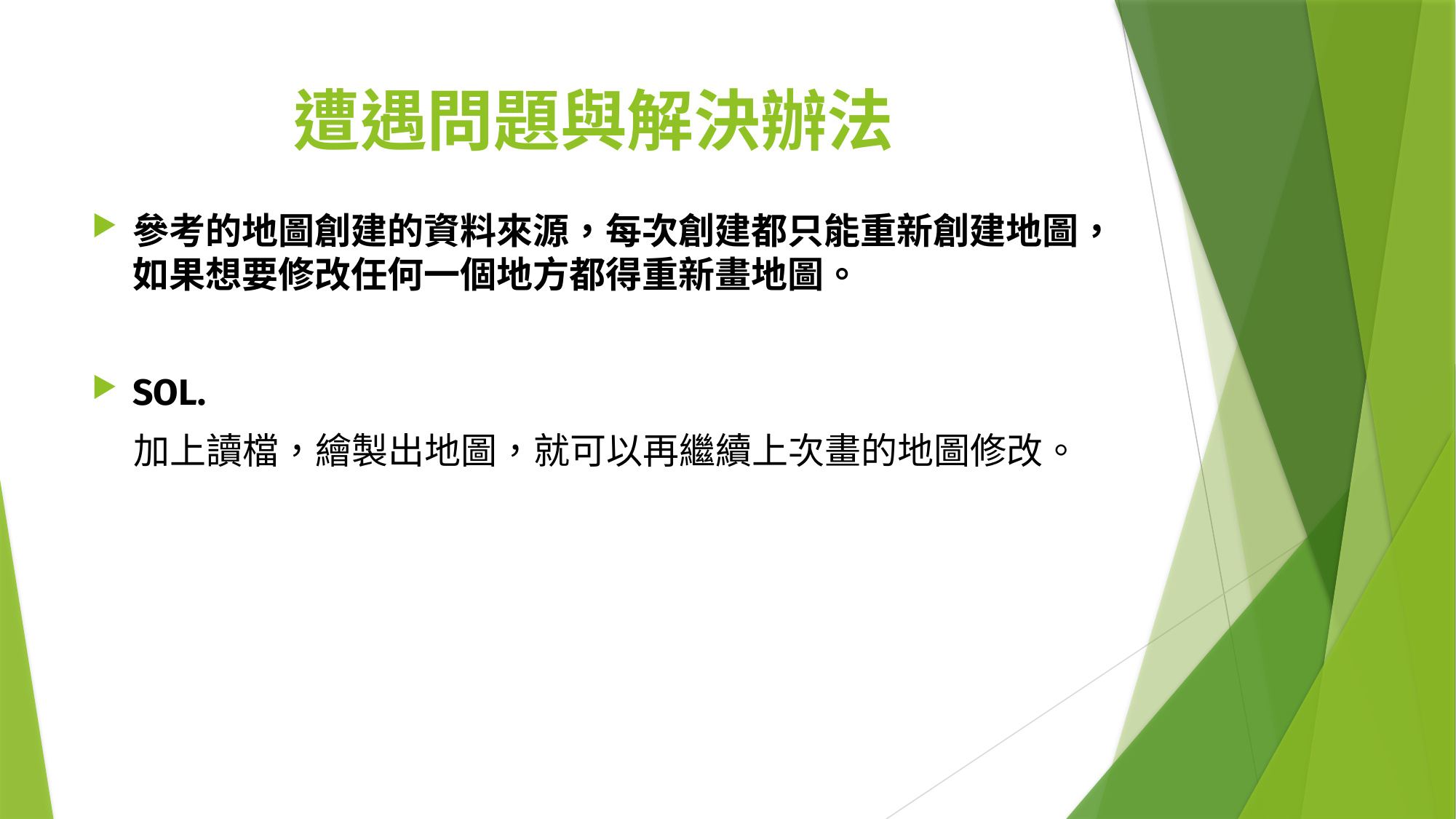

# 遭遇問題與解決辦法
參考的地圖創建的資料來源，每次創建都只能重新創建地圖，如果想要修改任何一個地方都得重新畫地圖。

SOL.
    加上讀檔，繪製出地圖，就可以再繼續上次畫的地圖修改。